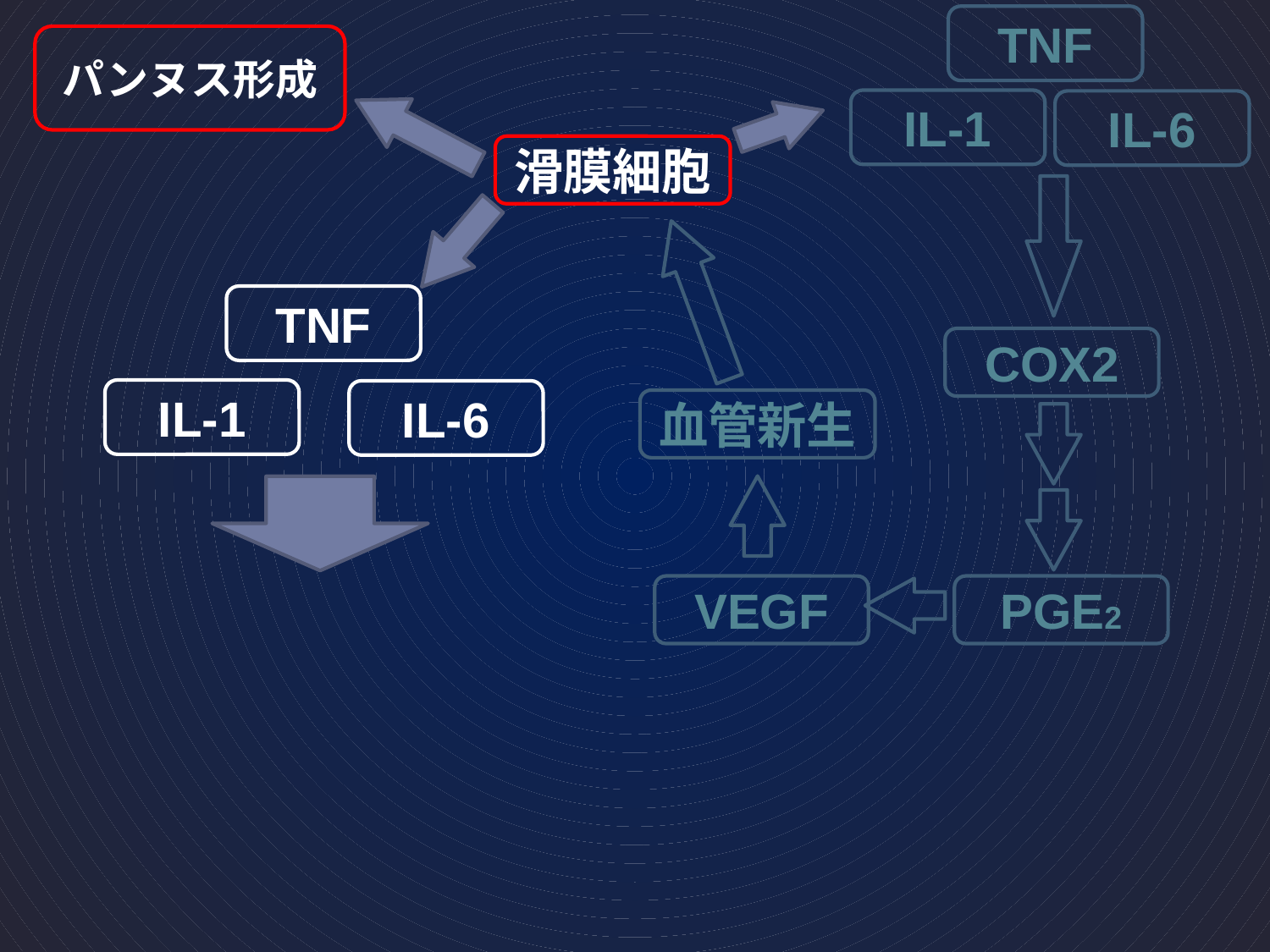

TNF
パンヌス形成

IL-1
IL-6
滑膜細胞

TNF
COX2
IL-1
IL-6
血管新生

VEGF
PGE2